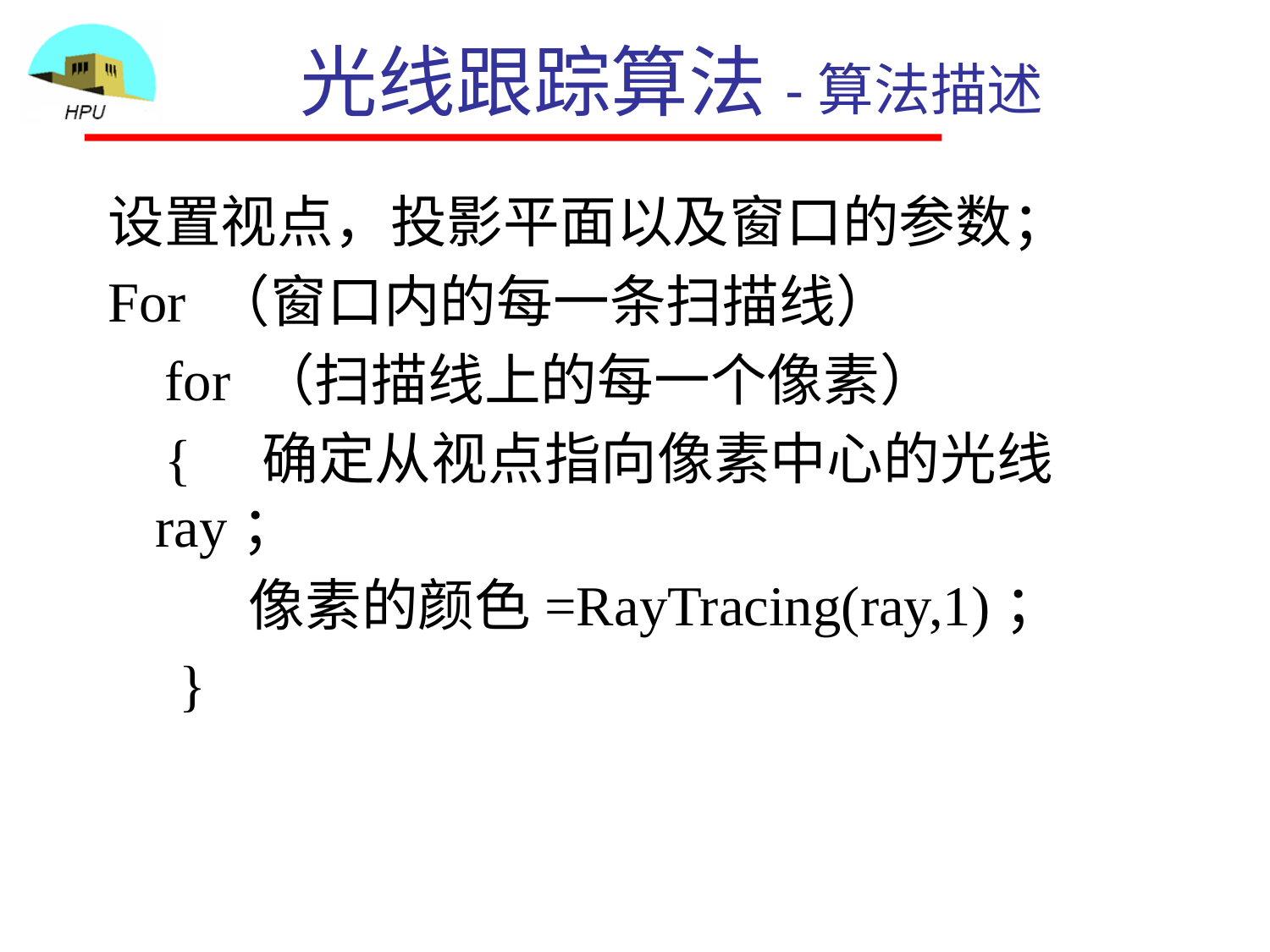

# 光线跟踪算法-算法描述
设置视点，投影平面以及窗口的参数；
For （窗口内的每一条扫描线）
    for （扫描线上的每一个像素）
    {    确定从视点指向像素中心的光线ray；
          像素的颜色=RayTracing(ray,1)；
     }